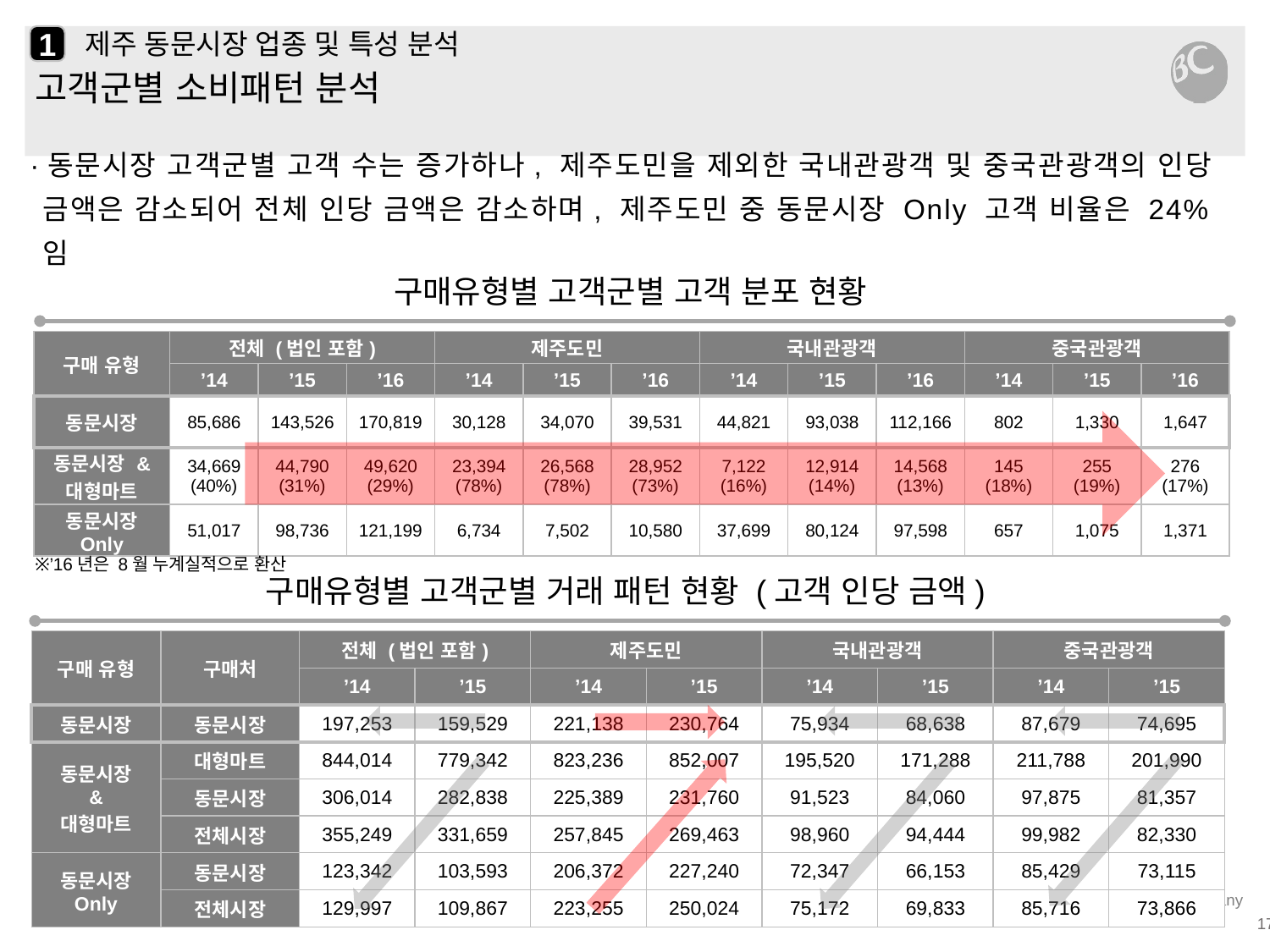

1
# 제주 동문시장 업종 및 특성 분석
고객군별 소비패턴 분석
·동문시장 고객군별 고객 수는 증가하나, 제주도민을 제외한 국내관광객 및 중국관광객의 인당 금액은 감소되어 전체 인당 금액은 감소하며, 제주도민 중 동문시장 Only 고객 비율은 24%임
구매유형별 고객군별 고객 분포 현황
| 구매 유형 | 전체 (법인 포함) |  |  | 제주도민 |  |  | 국내관광객 |  |  | 중국관광객 |  |  |
| --- | --- | --- | --- | --- | --- | --- | --- | --- | --- | --- | --- | --- |
|  | ’14 | ’15 | ’16 | ’14 | ’15 | ’16 | ’14 | ’15 | ’16 | ’14 | ’15 | ’16 |
| 동문시장 | 85,686 | 143,526 | 170,819 | 30,128 | 34,070 | 39,531 | 44,821 | 93,038 | 112,166 | 802 | 1,330 | 1,647 |
| 동문시장 & 대형마트 | 34,669 (40%) | 44,790 (31%) | 49,620 (29%) | 23,394 (78%) | 26,568 (78%) | 28,952 (73%) | 7,122 (16%) | 12,914 (14%) | 14,568 (13%) | 145 (18%) | 255 (19%) | 276 (17%) |
| 동문시장 Only | 51,017 | 98,736 | 121,199 | 6,734 | 7,502 | 10,580 | 37,699 | 80,124 | 97,598 | 657 | 1,075 | 1,371 |
※’16년은 8월 누계실적으로 환산
구매유형별 고객군별 거래 패턴 현황 (고객 인당 금액)
| 구매 유형 | 구매처 | 전체 (법인 포함) |  | 제주도민 |  | 국내관광객 |  | 중국관광객 |  |
| --- | --- | --- | --- | --- | --- | --- | --- | --- | --- |
|  |  | ’14 | ’15 | ’14 | ’15 | ’14 | ’15 | ’14 | ’15 |
| 동문시장 | 동문시장 | 197,253 | 159,529 | 221,138 | 230,764 | 75,934 | 68,638 | 87,679 | 74,695 |
| 동문시장 & 대형마트 | 대형마트 | 844,014 | 779,342 | 823,236 | 852,007 | 195,520 | 171,288 | 211,788 | 201,990 |
|  | 동문시장 | 306,014 | 282,838 | 225,389 | 231,760 | 91,523 | 84,060 | 97,875 | 81,357 |
|  | 전체시장 | 355,249 | 331,659 | 257,845 | 269,463 | 98,960 | 94,444 | 99,982 | 82,330 |
| 동문시장 Only | 동문시장 | 123,342 | 103,593 | 206,372 | 227,240 | 72,347 | 66,153 | 85,429 | 73,115 |
|  | 전체시장 | 129,997 | 109,867 | 223,255 | 250,024 | 75,172 | 69,833 | 85,716 | 73,866 |